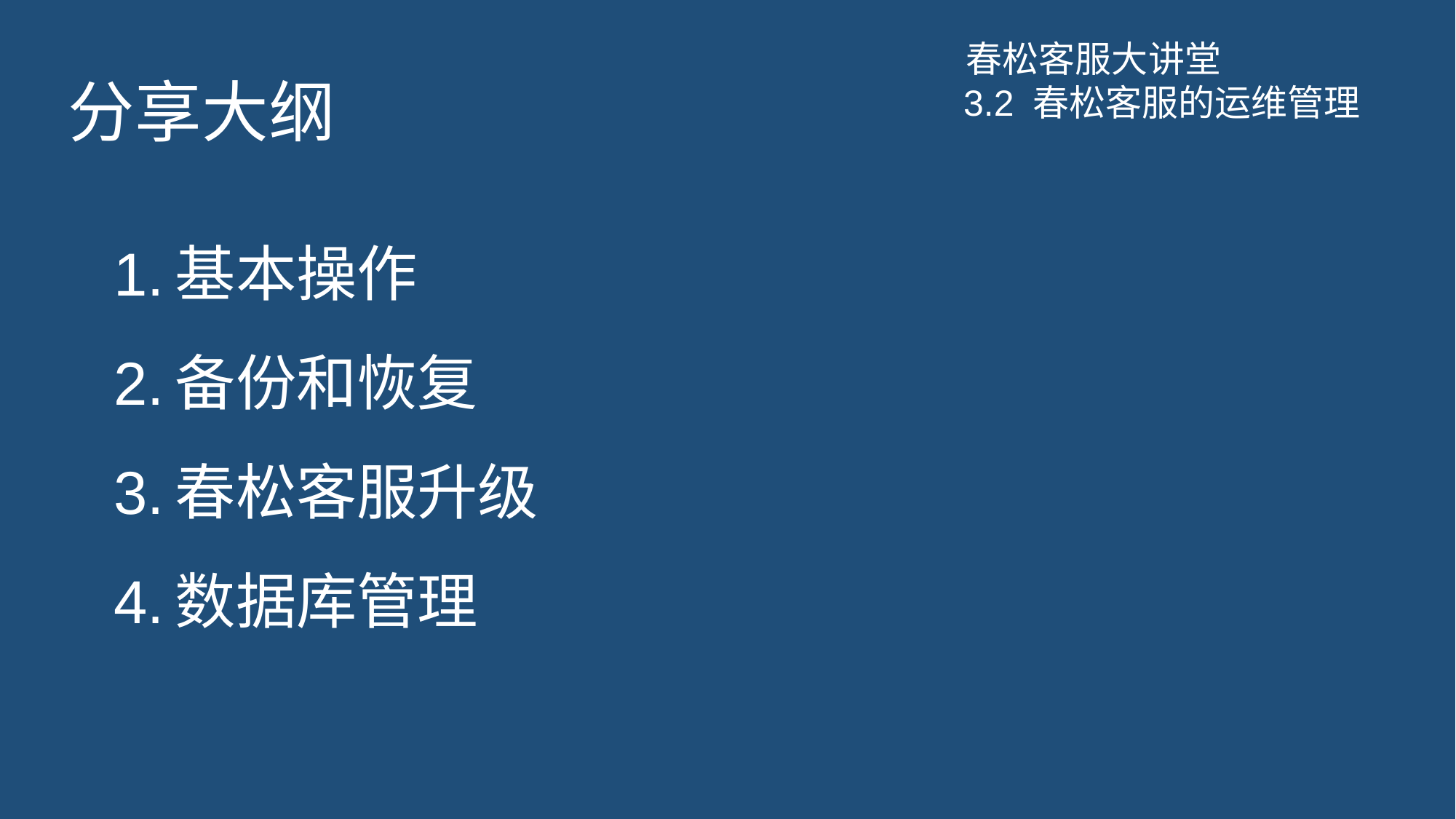

春松客服大讲堂
# 分享大纲
3.2 春松客服的运维管理
基本操作
备份和恢复
春松客服升级
数据库管理